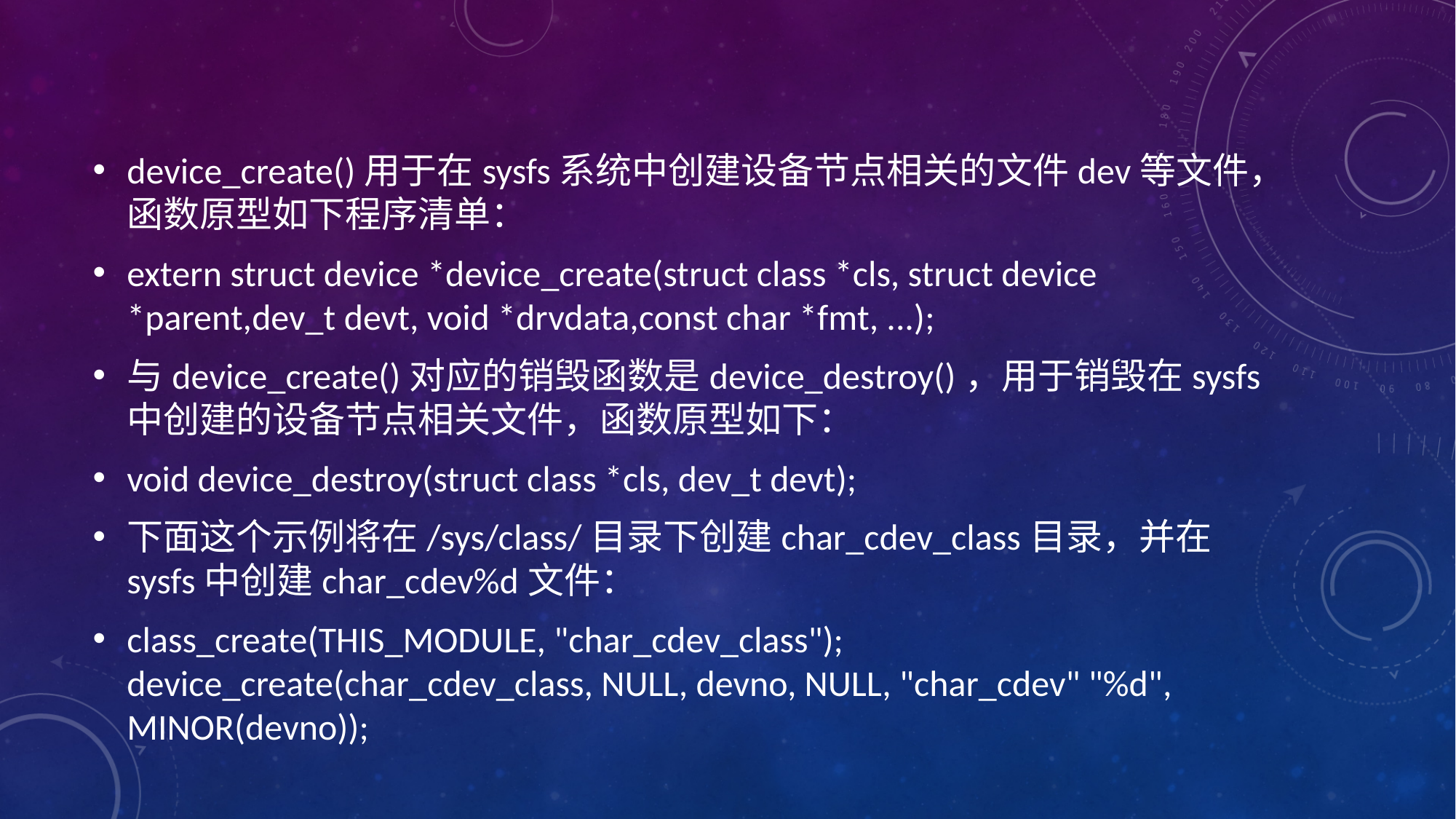

#
device_create()用于在sysfs系统中创建设备节点相关的文件dev等文件，函数原型如下程序清单：
extern struct device *device_create(struct class *cls, struct device *parent,dev_t devt, void *drvdata,const char *fmt, ...);
与device_create()对应的销毁函数是device_destroy()，用于销毁在sysfs中创建的设备节点相关文件，函数原型如下：
void device_destroy(struct class *cls, dev_t devt);
下面这个示例将在/sys/class/目录下创建char_cdev_class目录，并在sysfs中创建char_cdev%d文件：
class_create(THIS_MODULE, "char_cdev_class"); device_create(char_cdev_class, NULL, devno, NULL, "char_cdev" "%d", MINOR(devno));